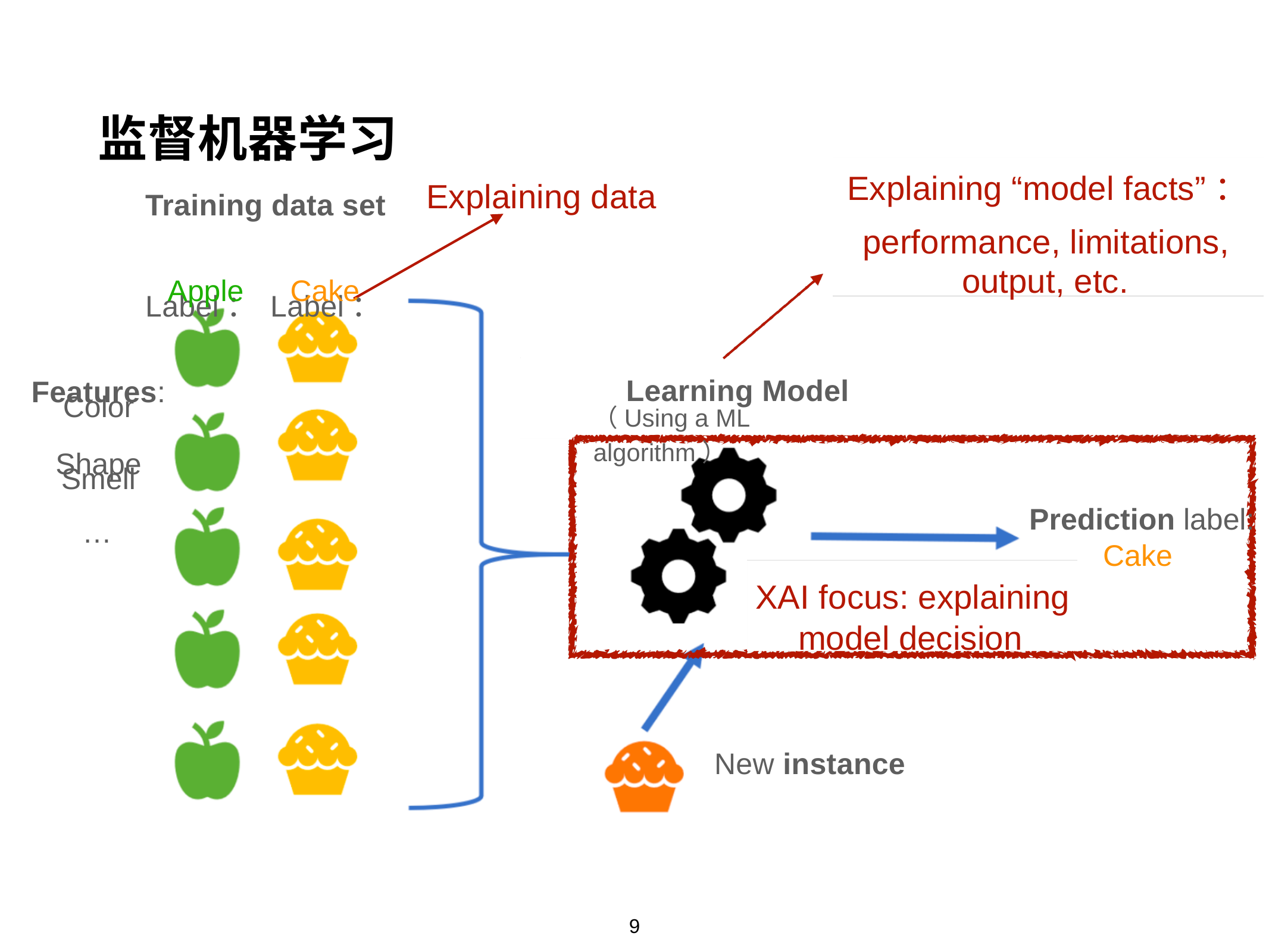

监督机器学习

Explaining “model facts”：
Explaining data
Training data set  Label： Label：
performance, limitations,
output, etc.
Apple
Cake

Features:
Color
Shape
Smell
Learning Model
（Using a ML algorithm）

…
Prediction label: Cake
XAI focus: explaining
model decision

New instance
9